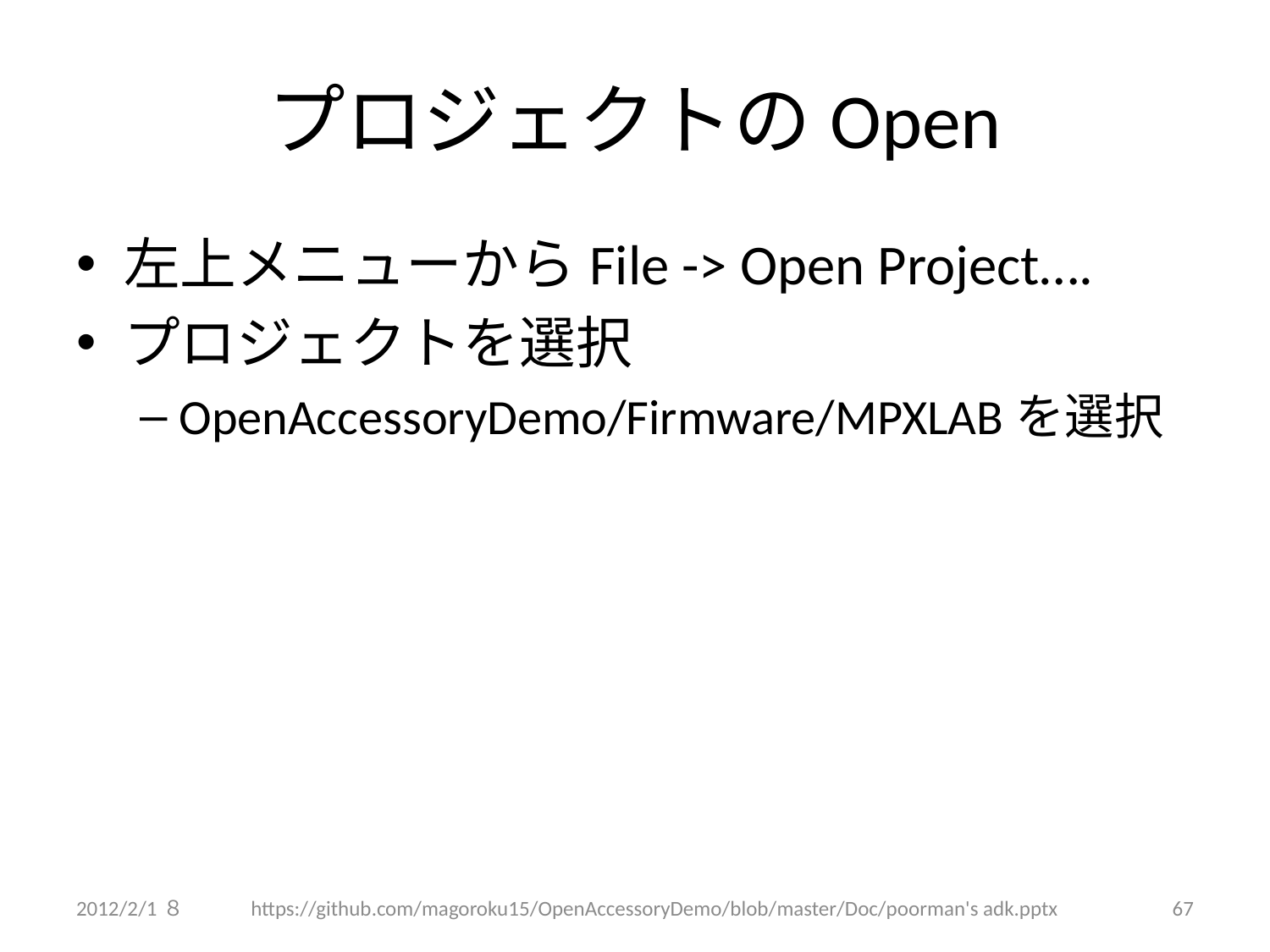

# プロジェクトのOpen
左上メニューからFile -> Open Project….
プロジェクトを選択
OpenAccessoryDemo/Firmware/MPXLABを選択
2012/2/1８
https://github.com/magoroku15/OpenAccessoryDemo/blob/master/Doc/poorman's adk.pptx
67